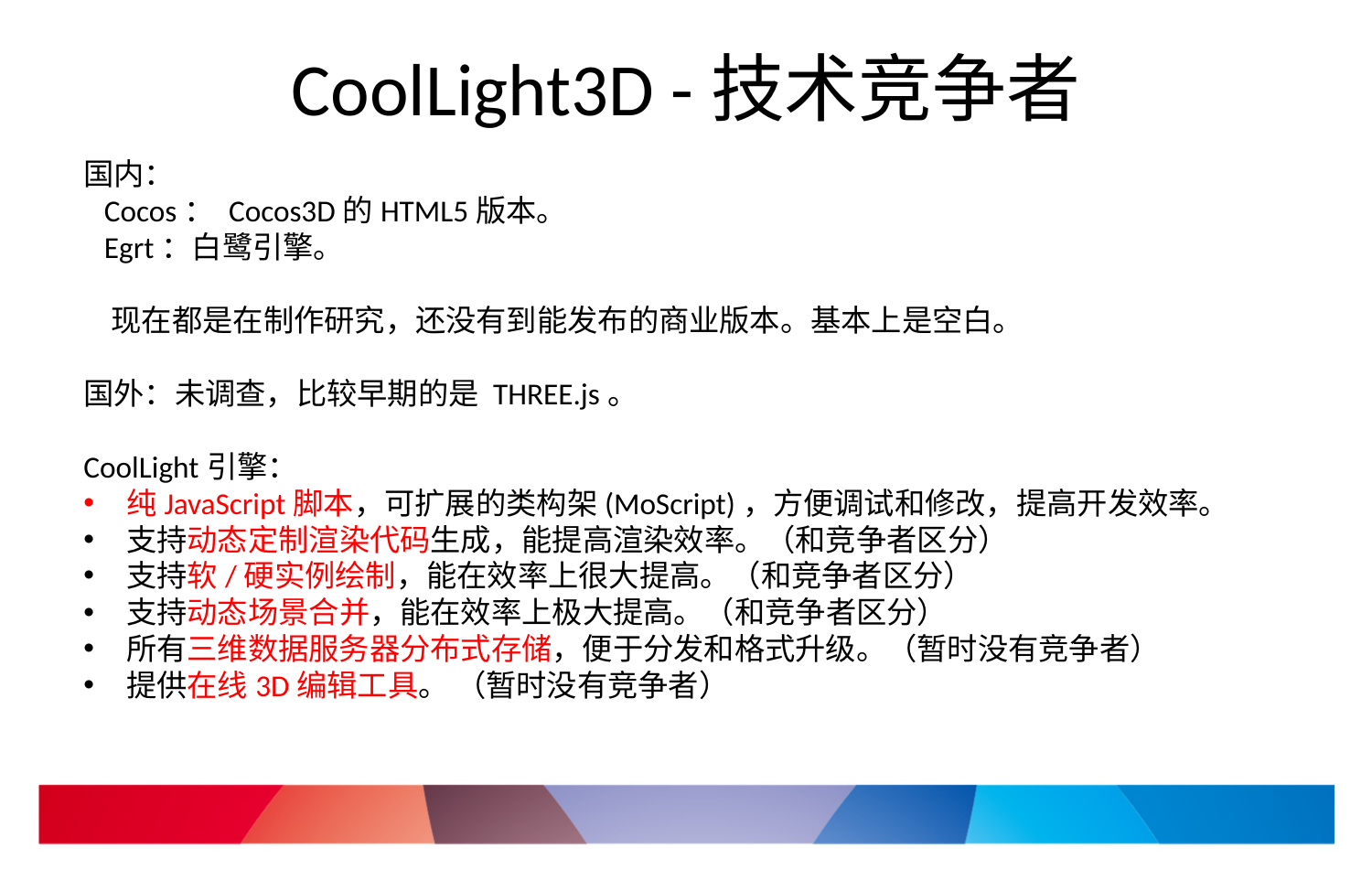

# CoolLight3D -技术竞争者
国内：
   Cocos： Cocos3D的HTML5版本。
   Egrt：白鹭引擎。

   现在都是在制作研究，还没有到能发布的商业版本。基本上是空白。

国外：未调查，比较早期的是 THREE.js。

CoolLight引擎：
纯JavaScript脚本，可扩展的类构架(MoScript)，方便调试和修改，提高开发效率。
支持动态定制渲染代码生成，能提高渲染效率。（和竞争者区分）
支持软/硬实例绘制，能在效率上很大提高。（和竞争者区分）
支持动态场景合并，能在效率上极大提高。（和竞争者区分）
所有三维数据服务器分布式存储，便于分发和格式升级。（暂时没有竞争者）
提供在线3D编辑工具。 （暂时没有竞争者）